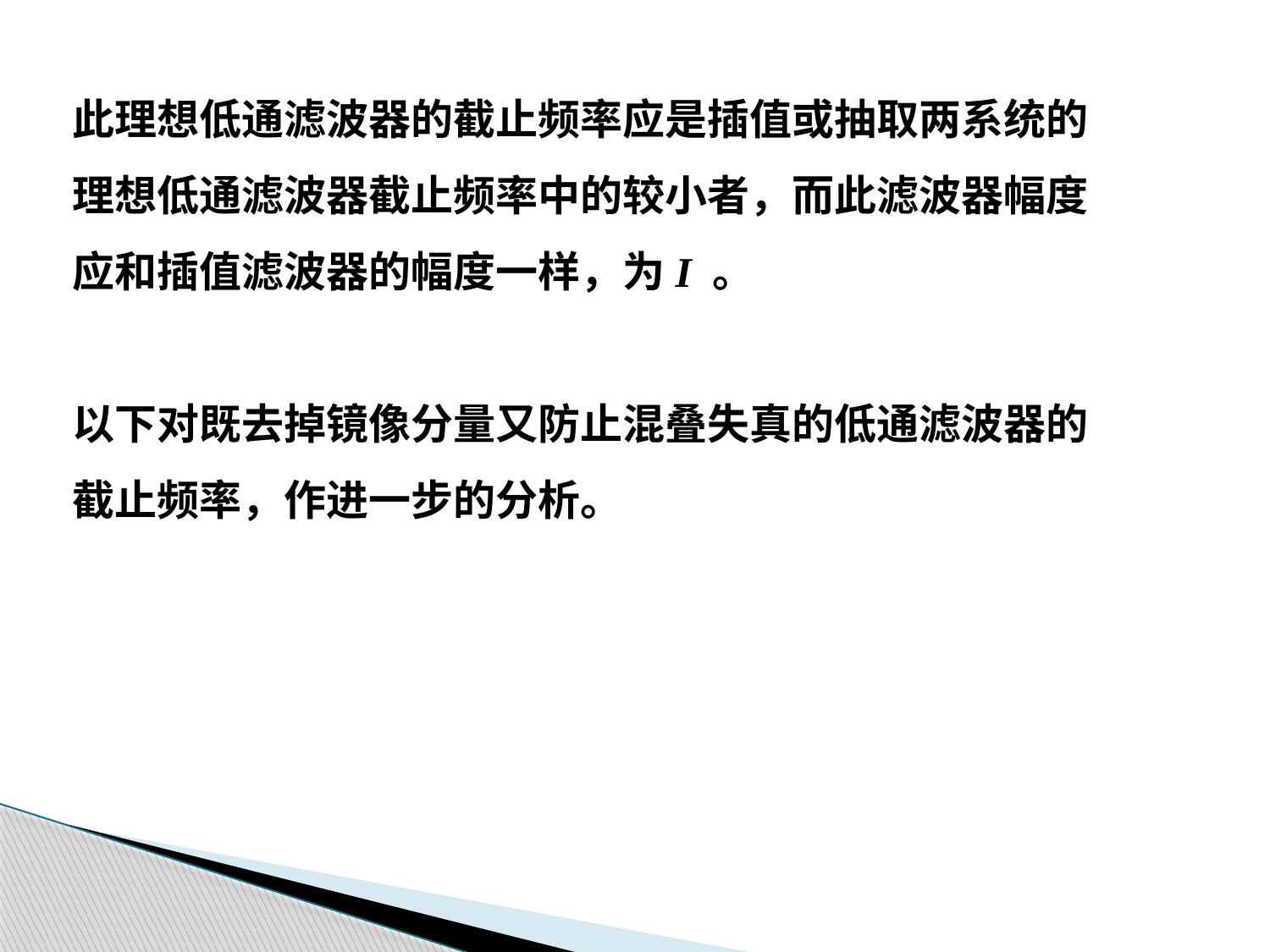

此理想低通滤波器的截止频率应是插值或抽取两系统的
理想低通滤波器截止频率中的较小者，而此滤波器幅度
应和插值滤波器的幅度一样，为I 。

以下对既去掉镜像分量又防止混叠失真的低通滤波器的
截止频率，作进一步的分析。